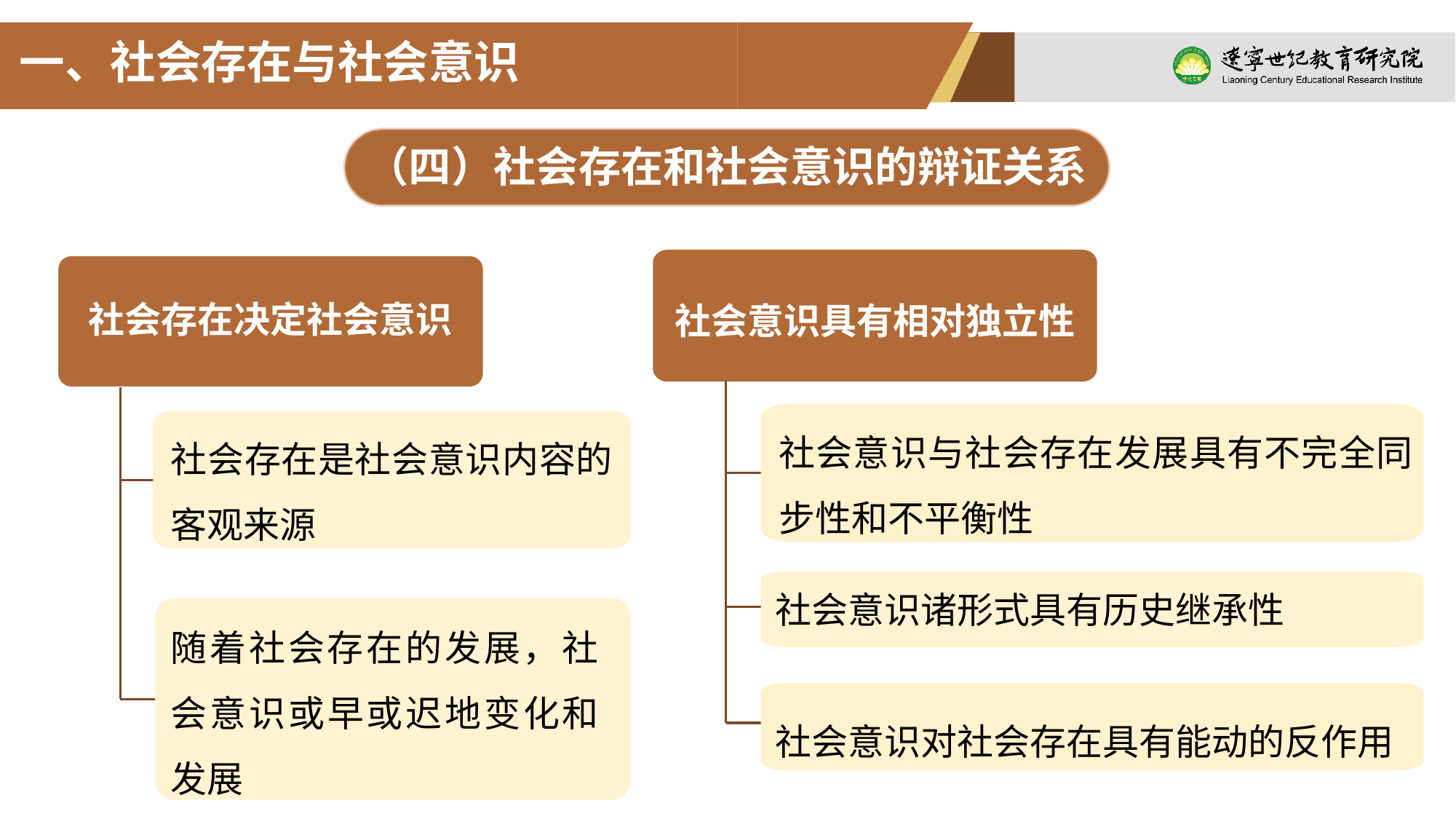

一、社会存在与社会意识
（四）社会存在和社会意识的辩证关系
社会意识具有相对独立性
社会存在决定社会意识
社会意识与社会存在发展具有不完全同步性和不平衡性

社会存在是社会意识内容的客观来源

社会意识诸形式具有历史继承性

随着社会存在的发展，社会意识或早或迟地变化和发展

社会意识对社会存在具有能动的反作用